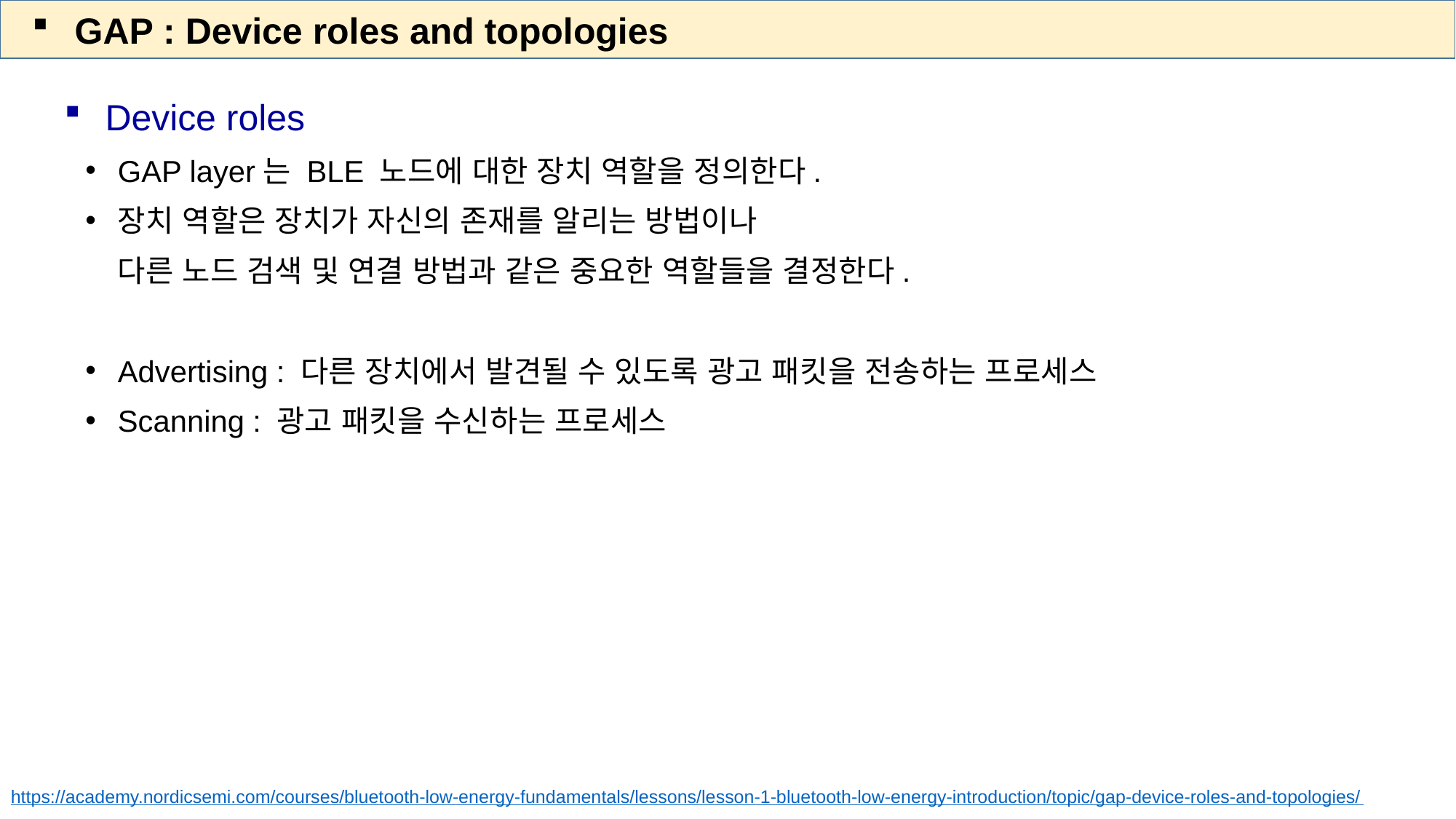

GAP : Device roles and topologies
Device roles
GAP layer는 BLE 노드에 대한 장치 역할을 정의한다.
장치 역할은 장치가 자신의 존재를 알리는 방법이나
다른 노드 검색 및 연결 방법과 같은 중요한 역할들을 결정한다.
Advertising : 다른 장치에서 발견될 수 있도록 광고 패킷을 전송하는 프로세스
Scanning : 광고 패킷을 수신하는 프로세스
https://academy.nordicsemi.com/courses/bluetooth-low-energy-fundamentals/lessons/lesson-1-bluetooth-low-energy-introduction/topic/gap-device-roles-and-topologies/